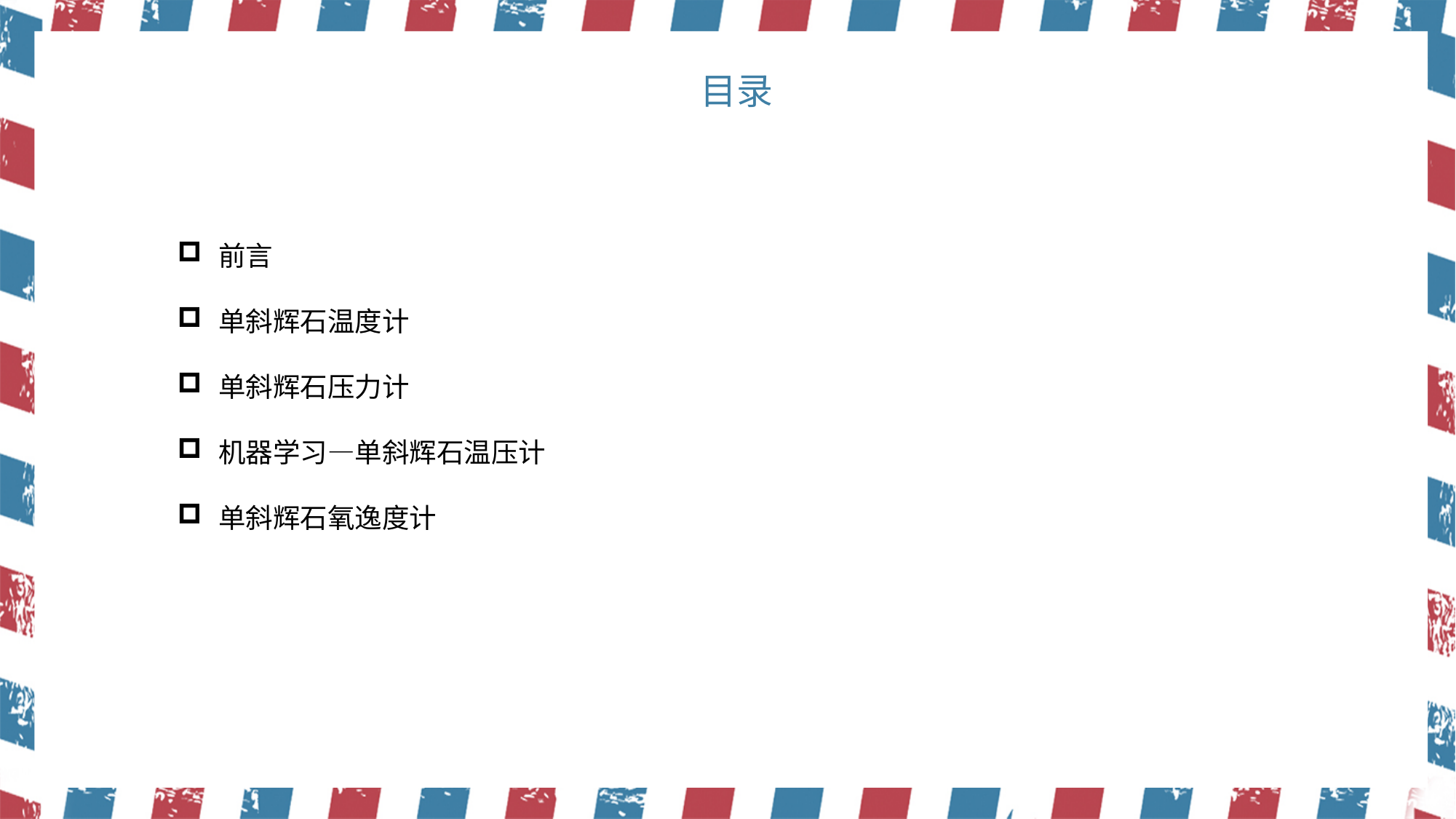

目录
前言
单斜辉石温度计
单斜辉石压力计
机器学习—单斜辉石温压计
单斜辉石氧逸度计